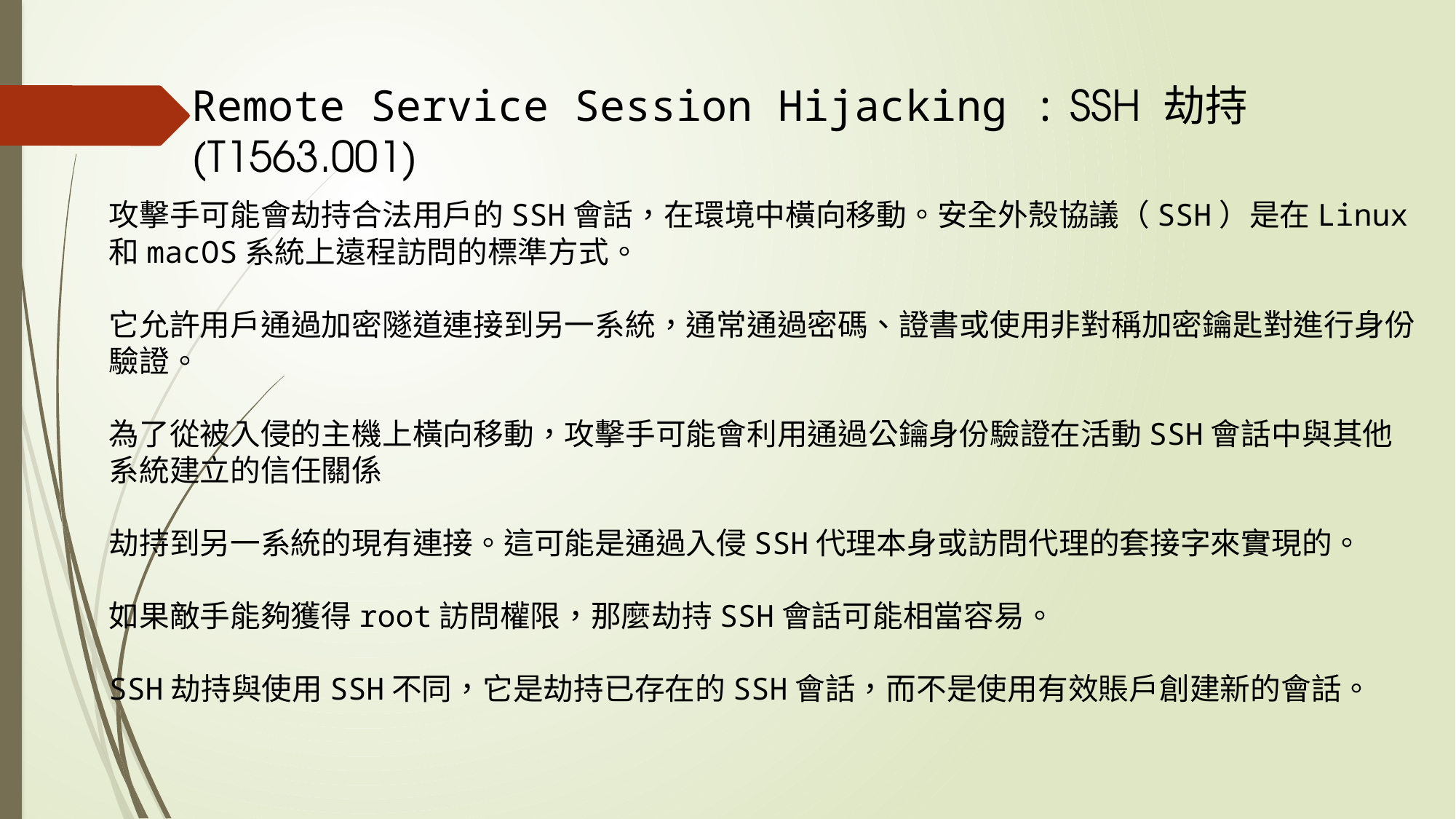

Remote Service Session Hijacking : SSH 劫持(T1563.001)
攻擊手可能會劫持合法用戶的SSH會話，在環境中橫向移動。安全外殼協議（SSH）是在Linux和macOS系統上遠程訪問的標準方式。

它允許用戶通過加密隧道連接到另一系統，通常通過密碼、證書或使用非對稱加密鑰匙對進行身份驗證。

為了從被入侵的主機上橫向移動，攻擊手可能會利用通過公鑰身份驗證在活動SSH會話中與其他系統建立的信任關係

劫持到另一系統的現有連接。這可能是通過入侵SSH代理本身或訪問代理的套接字來實現的。

如果敵手能夠獲得root訪問權限，那麼劫持SSH會話可能相當容易。

SSH劫持與使用SSH不同，它是劫持已存在的SSH會話，而不是使用有效賬戶創建新的會話。